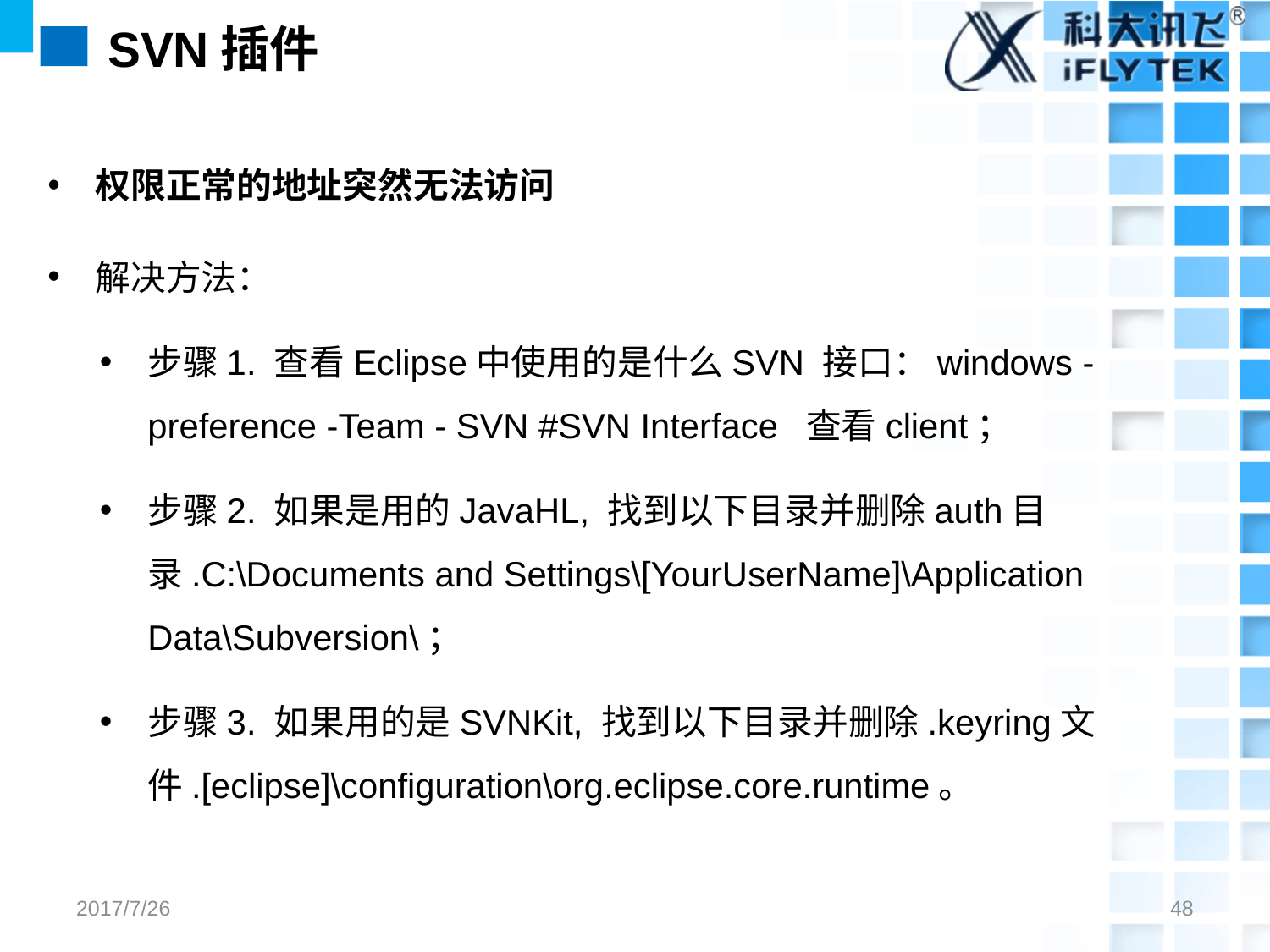

# SVN插件
权限正常的地址突然无法访问
解决方法：
步骤1. 查看Eclipse中使用的是什么SVN 接口：windows -preference -Team - SVN #SVN Interface  查看client；
步骤2. 如果是用的JavaHL, 找到以下目录并删除auth目录.C:\Documents and Settings\[YourUserName]\Application Data\Subversion\；
步骤3. 如果用的是SVNKit, 找到以下目录并删除.keyring文件.[eclipse]\configuration\org.eclipse.core.runtime。
2017/7/26
48